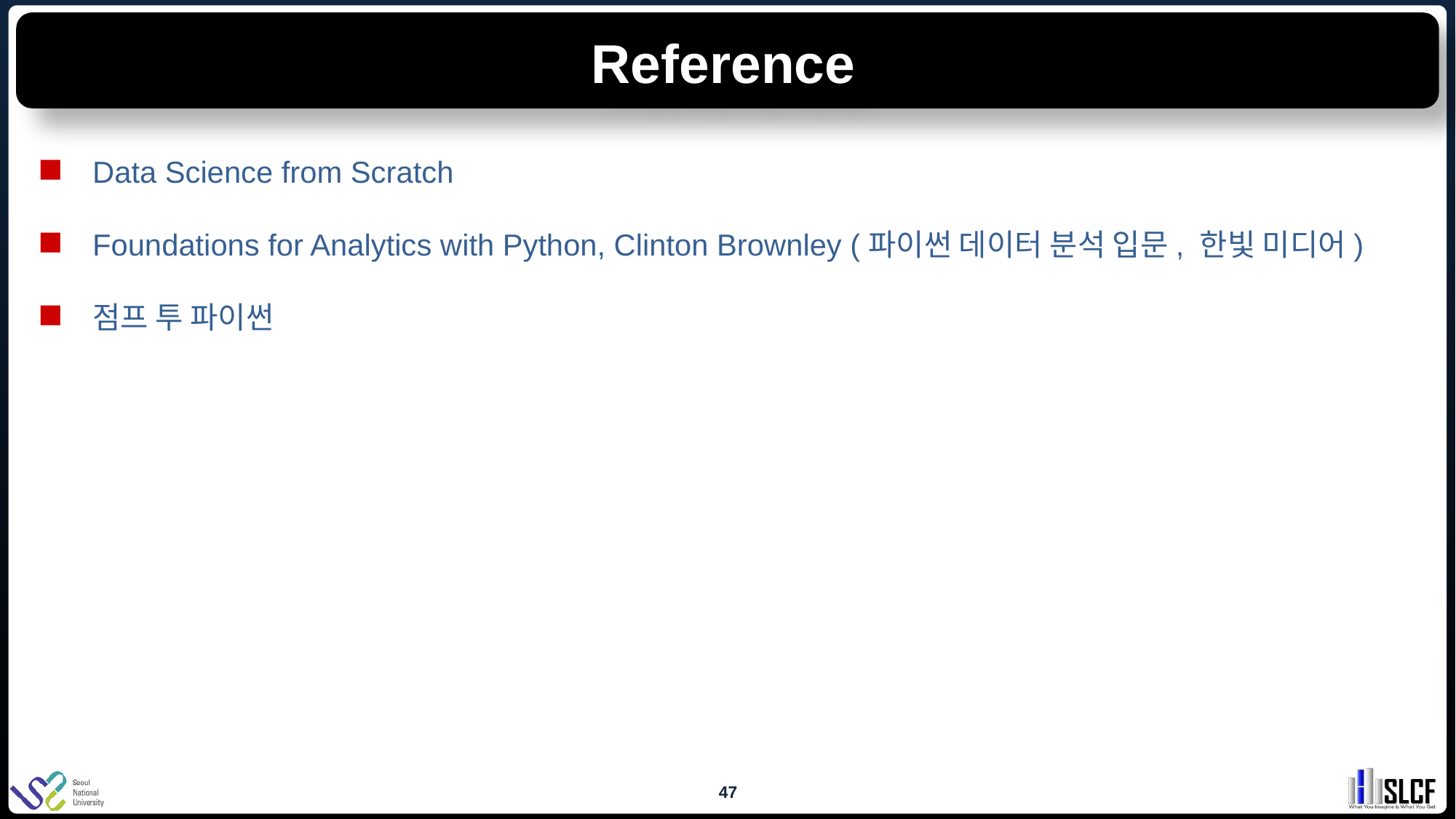

# Reference
Data Science from Scratch
Foundations for Analytics with Python, Clinton Brownley (파이썬 데이터 분석 입문, 한빛 미디어)
점프 투 파이썬
47